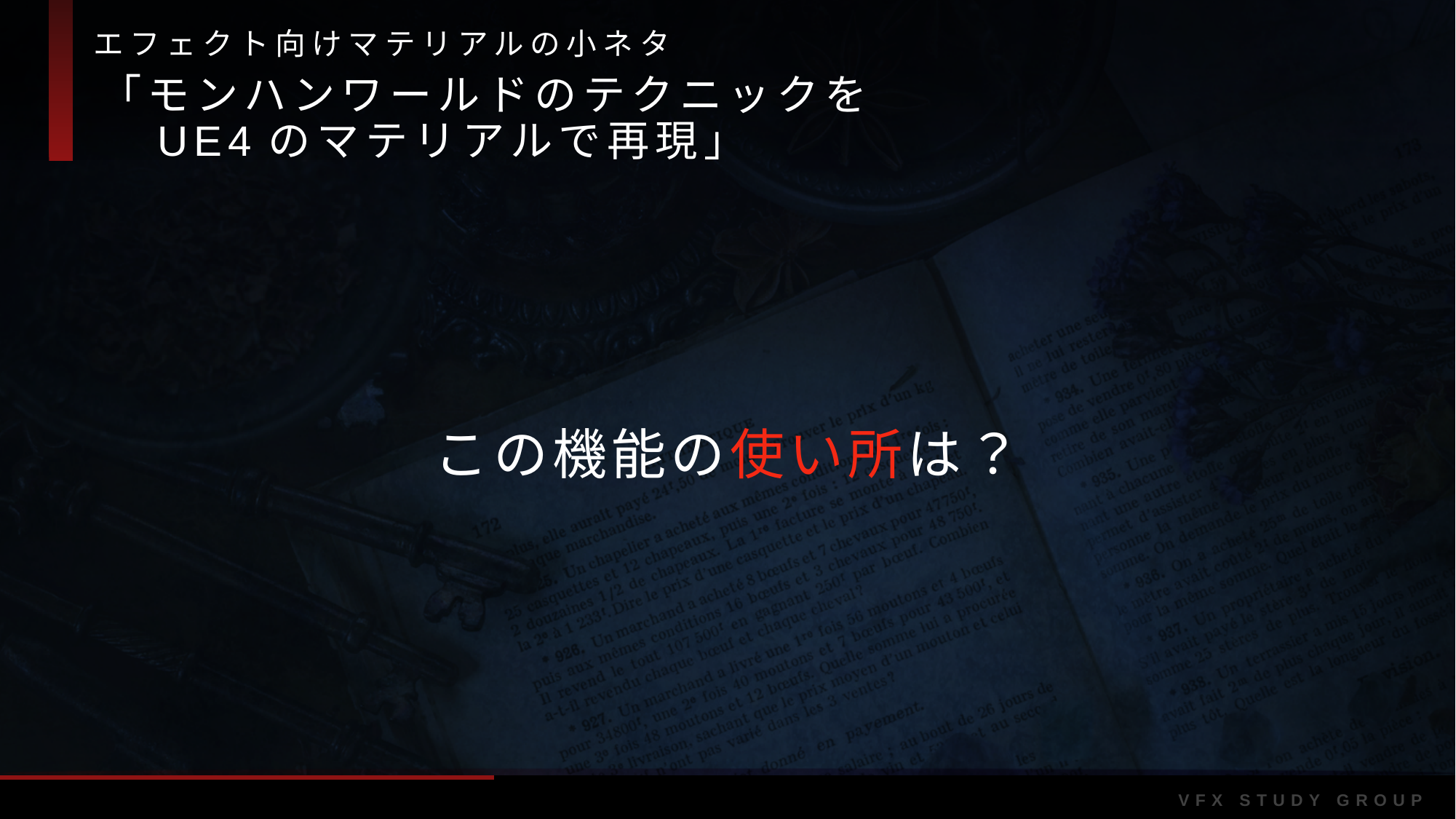

「モンハンワールドのテクニックを
　UE4のマテリアルで再現」
この機能の使い所は？